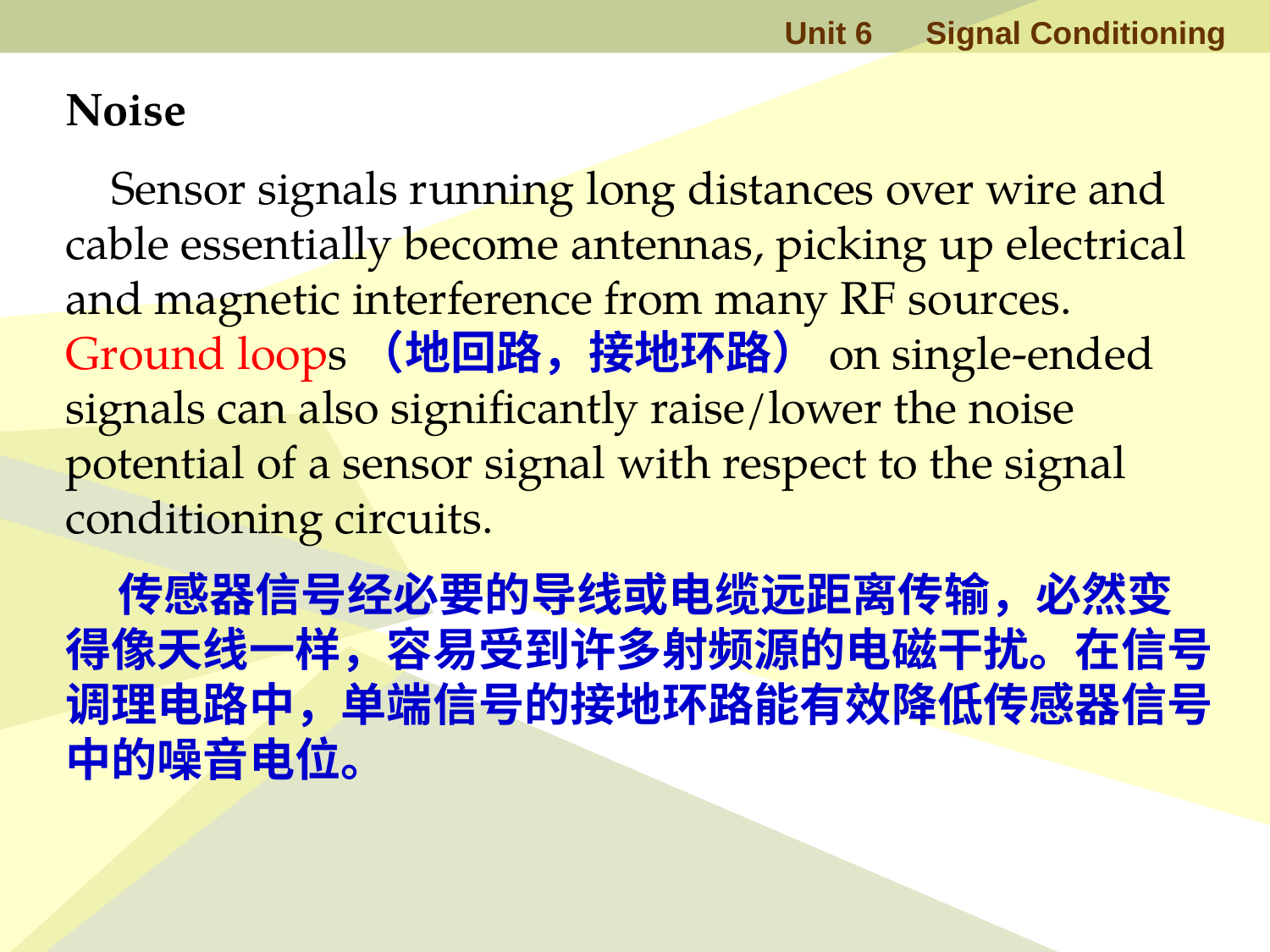

Noise
    Sensor signals running long distances over wire and cable essentially become antennas, picking up electrical and magnetic interference from many RF sources. Ground loops（地回路，接地环路）on single-ended signals can also significantly raise/lower the noise potential of a sensor signal with respect to the signal conditioning circuits.
    传感器信号经必要的导线或电缆远距离传输，必然变得像天线一样，容易受到许多射频源的电磁干扰。在信号调理电路中，单端信号的接地环路能有效降低传感器信号中的噪音电位。